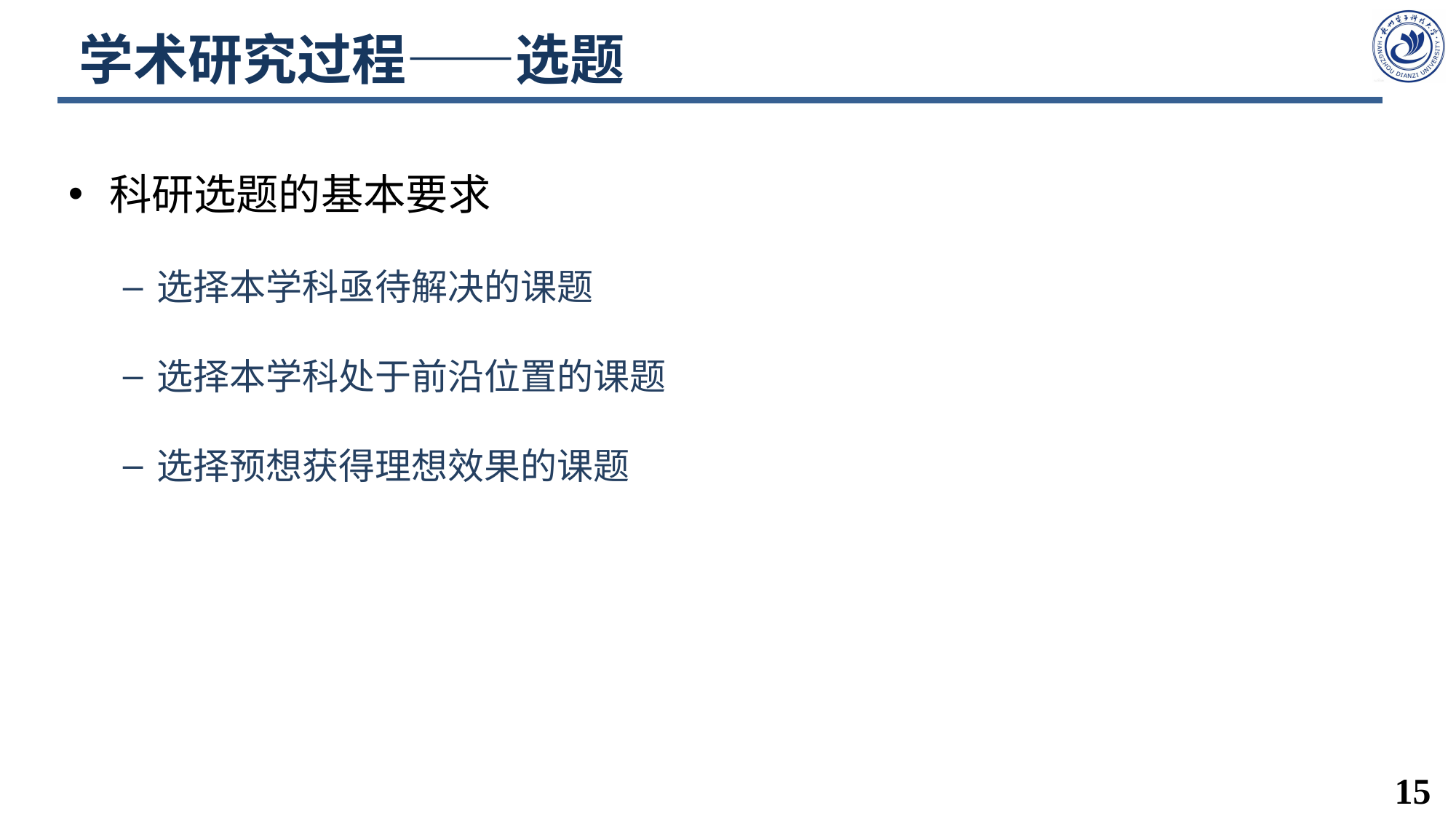

# 学术研究过程——选题
科研选题的基本要求
选择本学科亟待解决的课题
选择本学科处于前沿位置的课题
选择预想获得理想效果的课题
15